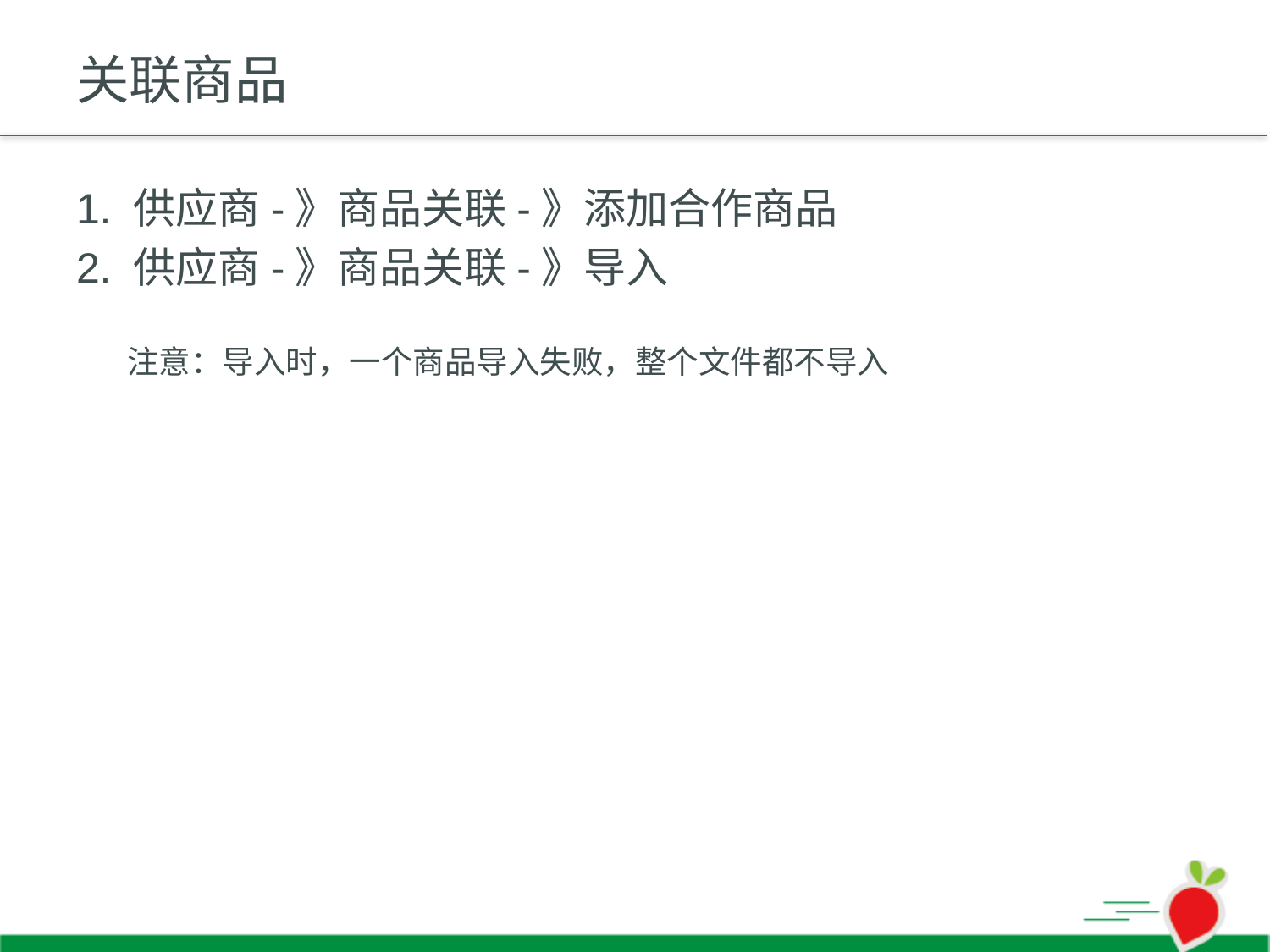

# 关联商品
1. 供应商-》商品关联-》添加合作商品
2. 供应商-》商品关联-》导入

      注意：导入时，一个商品导入失败，整个文件都不导入